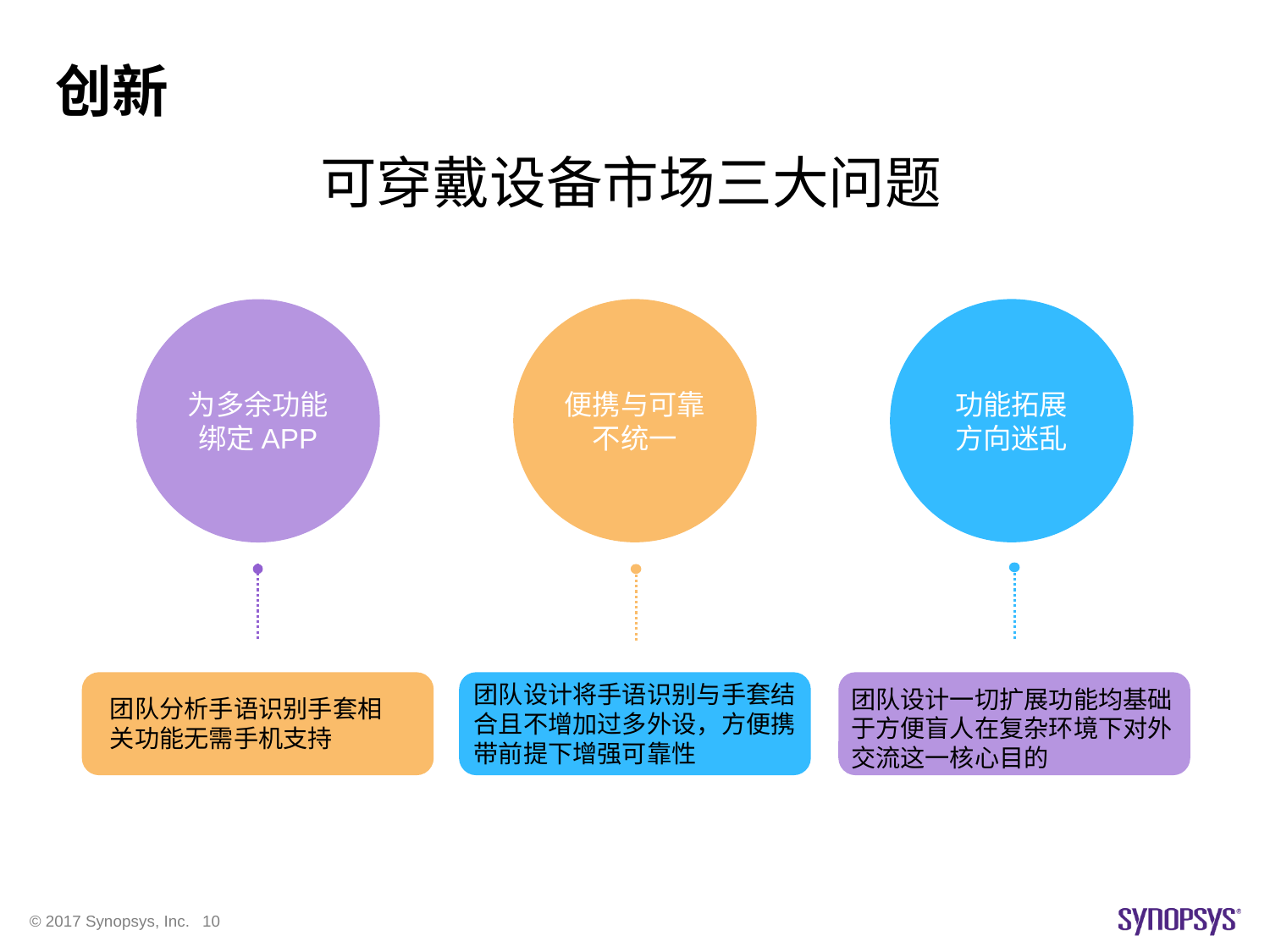

# 创新
可穿戴设备市场三大问题
便携与可靠不统一
功能拓展
方向迷乱
为多余功能绑定APP

团队分析手语识别手套相关功能无需手机支持

团队设计一切扩展功能均基础于方便盲人在复杂环境下对外交流这一核心目的

团队设计将手语识别与手套结合且不增加过多外设，方便携带前提下增强可靠性